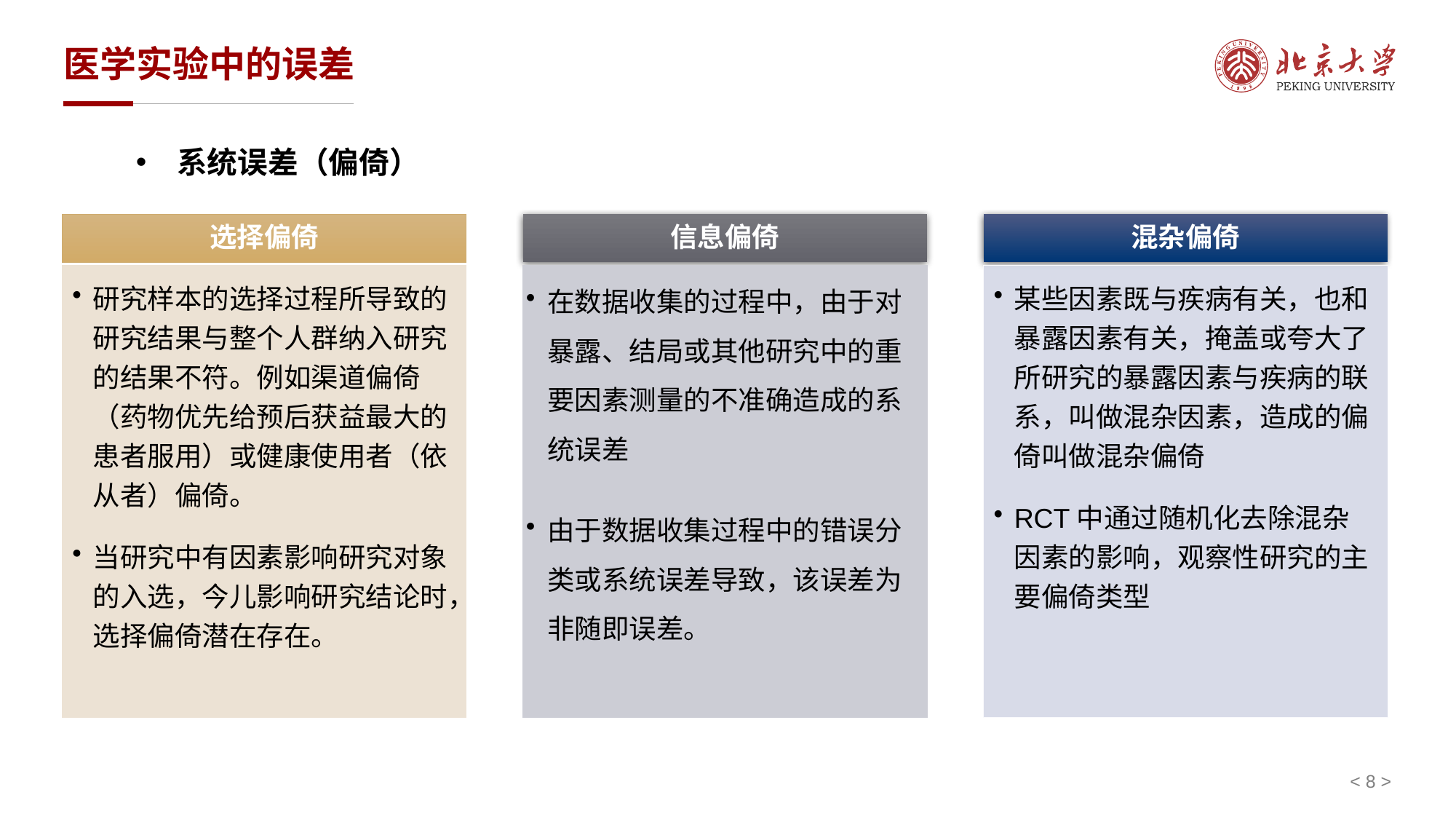

# 医学实验中的误差
系统误差（偏倚）
选择偏倚
信息偏倚
混杂偏倚
研究样本的选择过程所导致的研究结果与整个人群纳入研究的结果不符。例如渠道偏倚（药物优先给预后获益最大的患者服用）或健康使用者（依从者）偏倚。
当研究中有因素影响研究对象的入选，今儿影响研究结论时，选择偏倚潜在存在。
在数据收集的过程中，由于对暴露、结局或其他研究中的重要因素测量的不准确造成的系统误差
由于数据收集过程中的错误分类或系统误差导致，该误差为非随即误差。
某些因素既与疾病有关，也和暴露因素有关，掩盖或夸大了所研究的暴露因素与疾病的联系，叫做混杂因素，造成的偏倚叫做混杂偏倚
RCT中通过随机化去除混杂因素的影响，观察性研究的主要偏倚类型
< 8 >